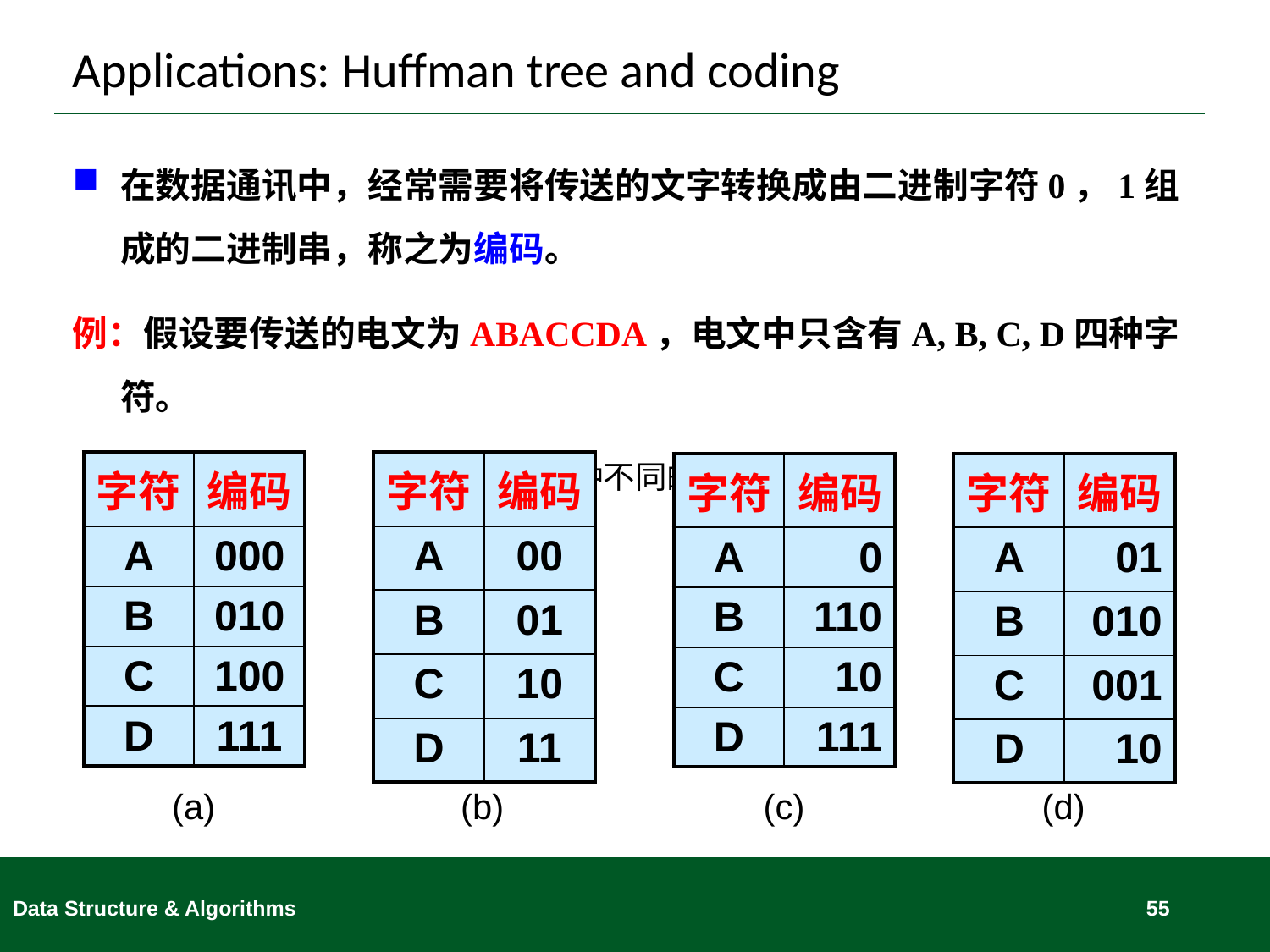

# Applications: Huffman tree and coding
在数据通讯中，经常需要将传送的文字转换成由二进制字符0，1组成的二进制串，称之为编码。
例：假设要传送的电文为ABACCDA，电文中只含有A, B, C, D四种字符。
字符的四种不同的编码方案

| 字符 | 编码 |
| --- | --- |
| A | 000 |
| B | 010 |
| C | 100 |
| D | 111 |
| 字符 | 编码 |
| --- | --- |
| A | 00 |
| B | 01 |
| C | 10 |
| D | 11 |
| 字符 | 编码 |
| --- | --- |
| A | 0 |
| B | 110 |
| C | 10 |
| D | 111 |
| 字符 | 编码 |
| --- | --- |
| A | 01 |
| B | 010 |
| C | 001 |
| D | 10 |
(a)
(b)
(c)
(d)
Data Structure & Algorithms
55